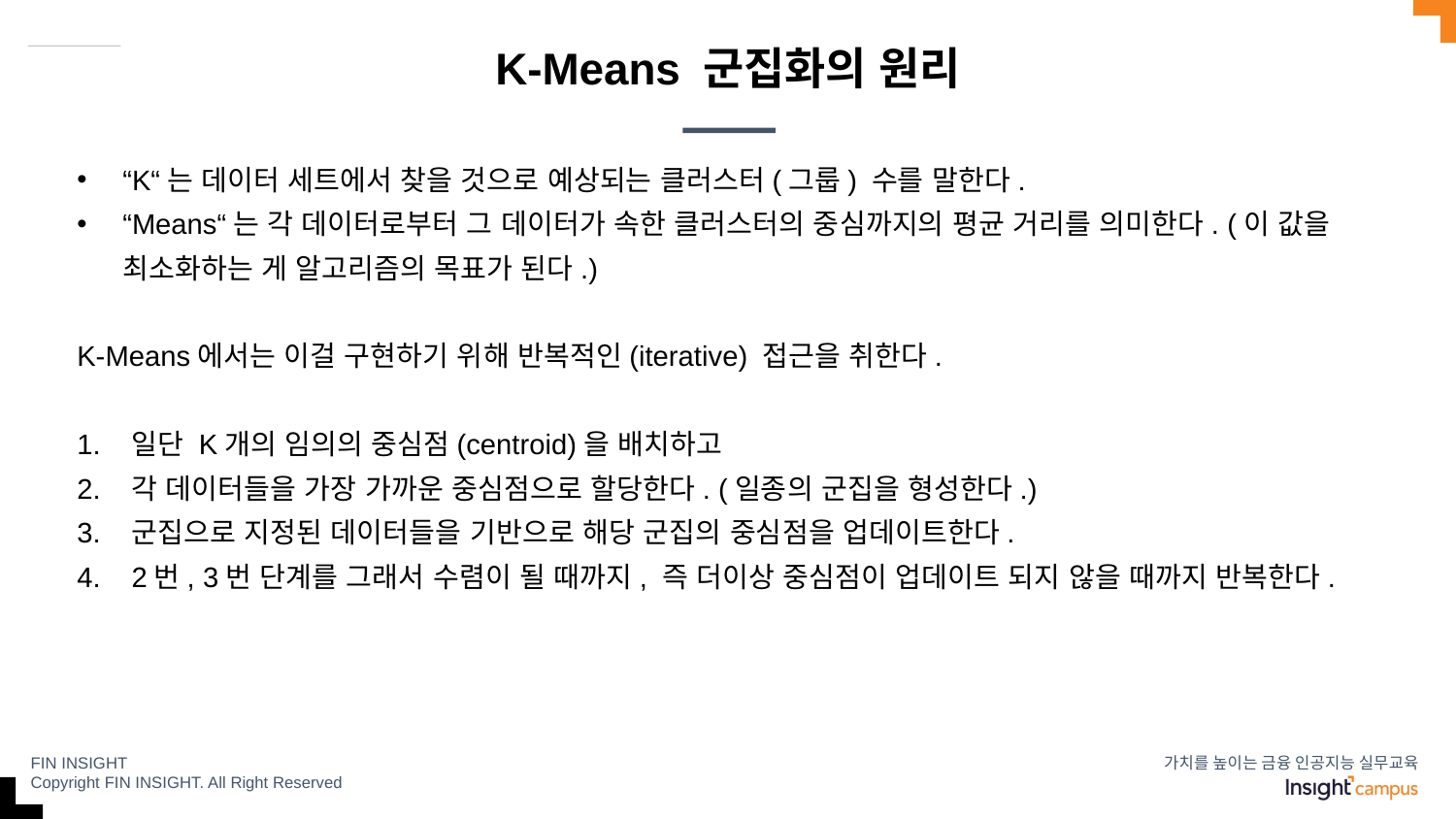

# K-Means 군집화의 원리
“K“는 데이터 세트에서 찾을 것으로 예상되는 클러스터(그룹) 수를 말한다.
“Means“는 각 데이터로부터 그 데이터가 속한 클러스터의 중심까지의 평균 거리를 의미한다. (이 값을 최소화하는 게 알고리즘의 목표가 된다.)

K-Means에서는 이걸 구현하기 위해 반복적인(iterative) 접근을 취한다.

일단 K개의 임의의 중심점(centroid)을 배치하고
각 데이터들을 가장 가까운 중심점으로 할당한다. (일종의 군집을 형성한다.)
군집으로 지정된 데이터들을 기반으로 해당 군집의 중심점을 업데이트한다.
2번, 3번 단계를 그래서 수렴이 될 때까지, 즉 더이상 중심점이 업데이트 되지 않을 때까지 반복한다.